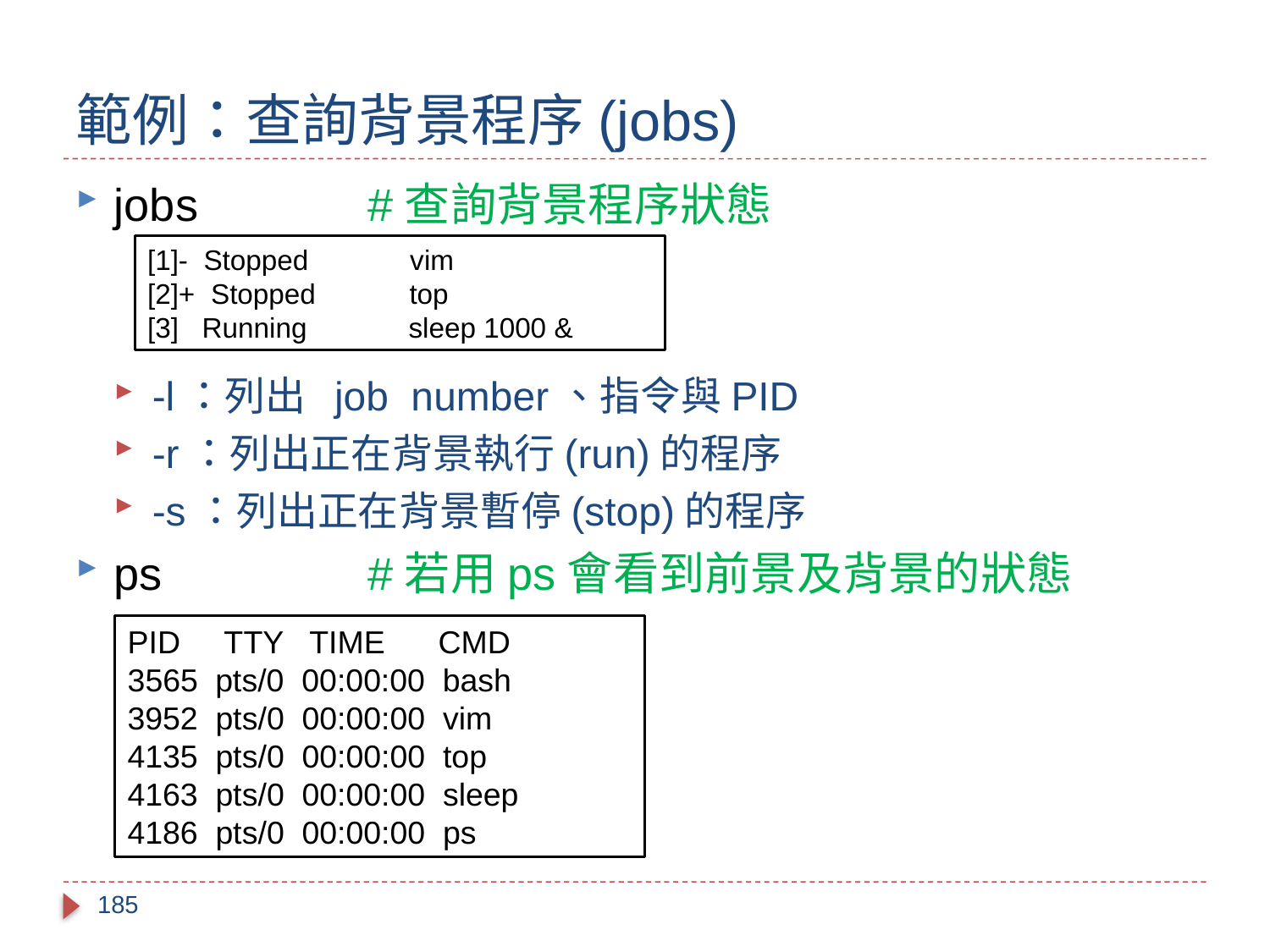

# 範例：查詢背景程序(jobs)
jobs		#查詢背景程序狀態

-l：列出  job  number、指令與PID
-r：列出正在背景執行(run)的程序
-s：列出正在背景暫停(stop)的程序
ps		#若用ps會看到前景及背景的狀態
[1]-  Stopped             vim
[2]+  Stopped            top
[3]   Running             sleep 1000 &
PID     TTY   TIME      CMD
  pts/0  00:00:00  bash
3952  pts/0  00:00:00  vim
4135  pts/0  00:00:00  top
4163  pts/0  00:00:00  sleep
4186  pts/0  00:00:00  ps
185